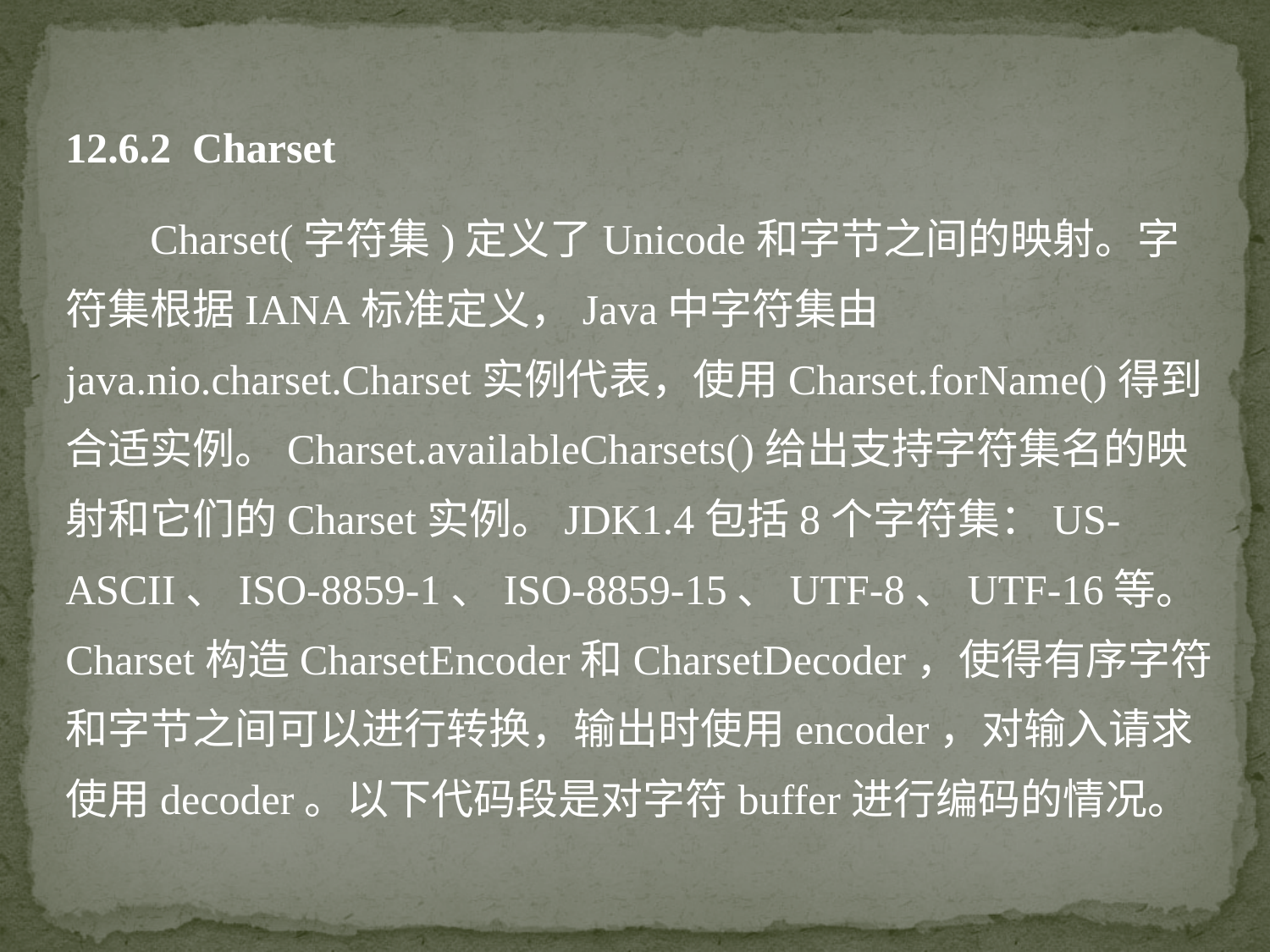

12.6.2  Charset
        Charset(字符集)定义了Unicode和字节之间的映射。字符集根据IANA标准定义，Java中字符集由java.nio.charset.Charset实例代表，使用Charset.forName()得到合适实例。Charset.availableCharsets()给出支持字符集名的映射和它们的Charset实例。JDK1.4包括8个字符集：US-ASCII、ISO-8859-1、ISO-8859-15、UTF-8、UTF-16等。Charset构造CharsetEncoder和CharsetDecoder，使得有序字符和字节之间可以进行转换，输出时使用encoder，对输入请求使用decoder。以下代码段是对字符buffer进行编码的情况。